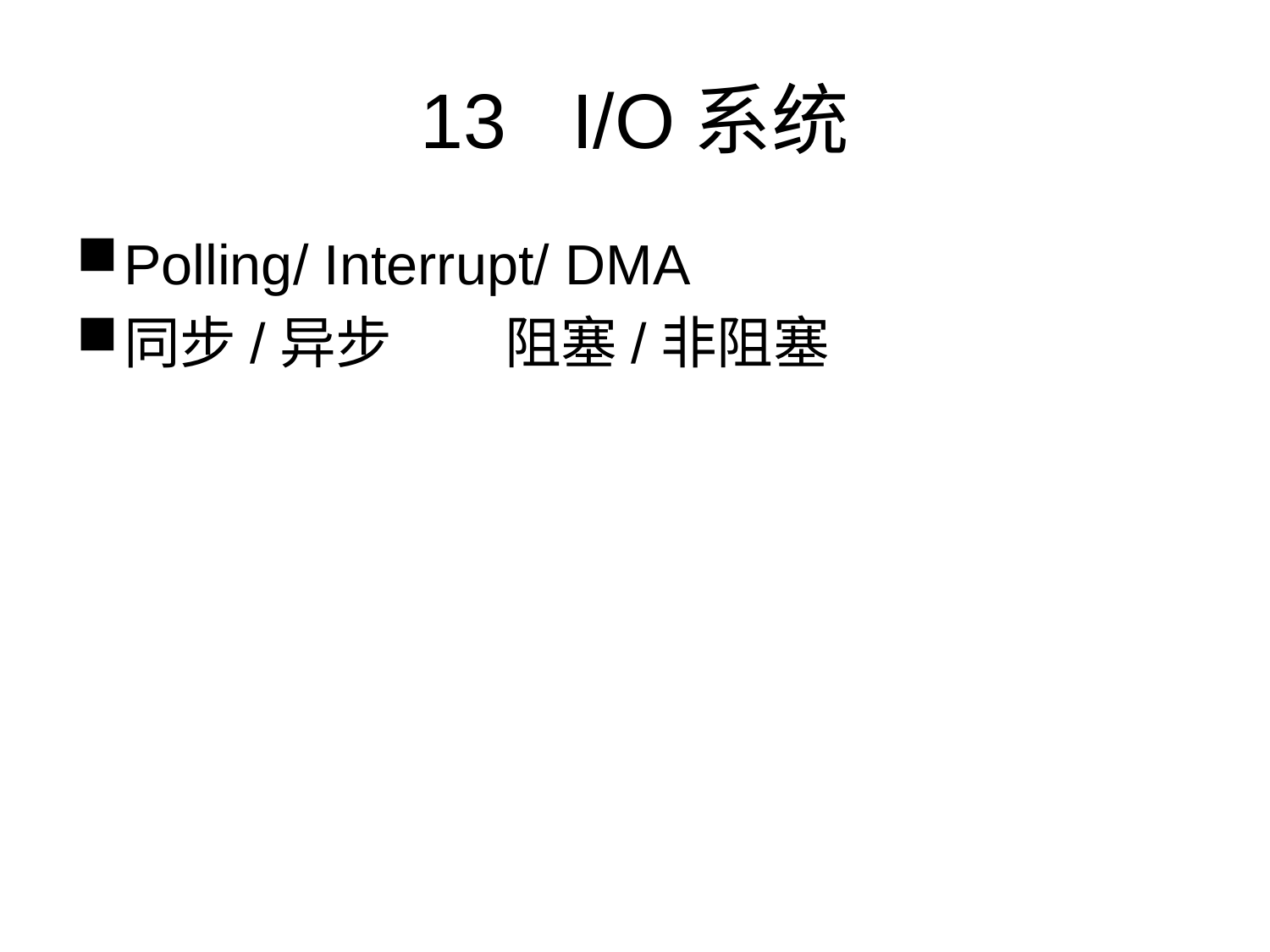

# 13   I/O系统
Polling/ Interrupt/ DMA
同步/异步	阻塞/非阻塞